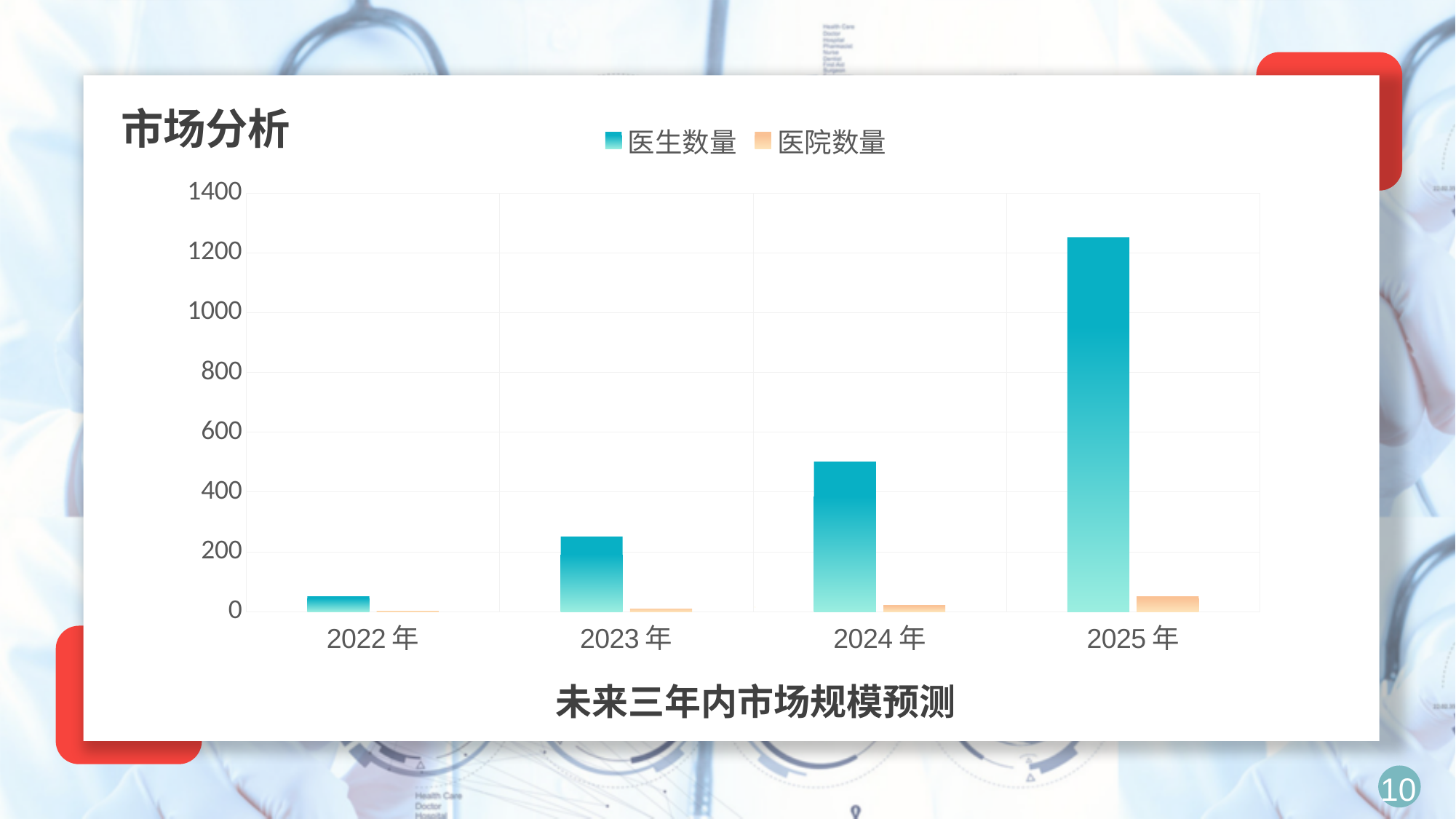

### Chart

| Category | 医生数量 | 医院数量 |
|---|---|---|
| 2022年 | 50.0 | 2.0 |
| 2023年 | 250.0 | 10.0 |
| 2024年 | 500.0 | 20.0 |
| 2025年 | 1250.0 | 50.0 |

市场分析

未来三年内市场规模预测

10